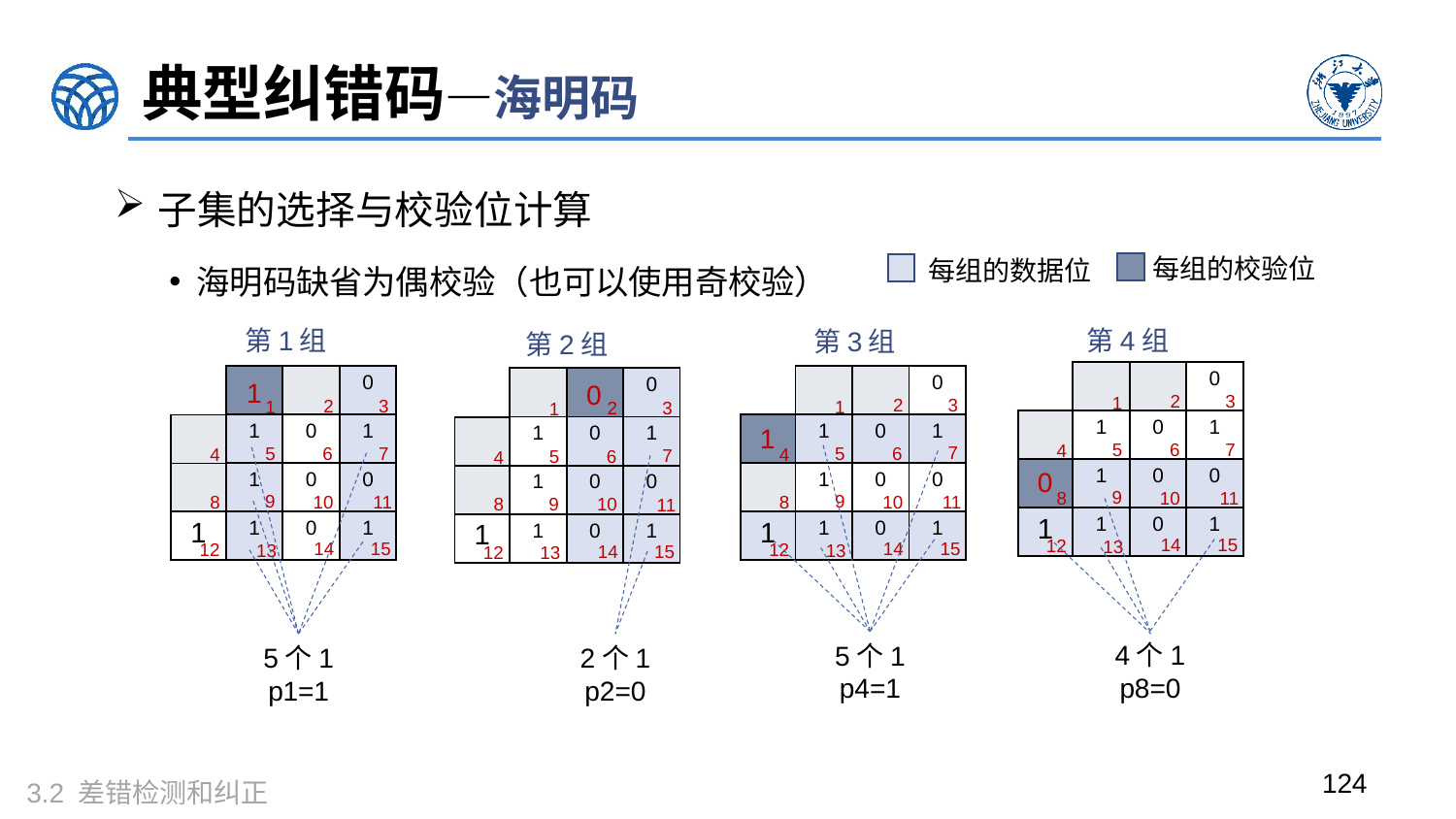

# 典型纠错码—海明码
子集的选择与校验位计算
海明码缺省为偶校验（也可以使用奇校验）
每组的校验位
每组的数据位

第4组
第1组
第3组
第2组
|  |  | 0 |
| --- | --- | --- |
| 1 | 0 | 1 |
| 1 | 0 | 0 |
| 1 | 0 | 1 |
|  |  | 0 |
| --- | --- | --- |
| 1 | 0 | 1 |
| 1 | 0 | 0 |
| 1 | 0 | 1 |
|  |  | 0 |
| --- | --- | --- |
| 1 | 0 | 1 |
| 1 | 0 | 0 |
| 1 | 0 | 1 |
|  |  | 0 |
| --- | --- | --- |
| 1 | 0 | 1 |
| 1 | 0 | 0 |
| 1 | 0 | 1 |
1
0
2
3
1
2
3
3
2
1
1
3
2
1
|  |
| --- |
|  |
| 1 |
|  |
| --- |
|  |
| 1 |
|  |
| --- |
|  |
| 1 |
|  |
| --- |
|  |
| 1 |
1
7
5
6
4
7
7
5
6
5
6
4
4
7
5个1
p4=1
5
6
4
5个1
p1=1
2个1
p2=0
0
9
10
8
11
9
9
10
8
10
8
11
11
9
10
8
11
4个1
p8=0
14
15
12
13
14
15
14
15
12
12
13
13
14
15
12
13
124
3.2 差错检测和纠正